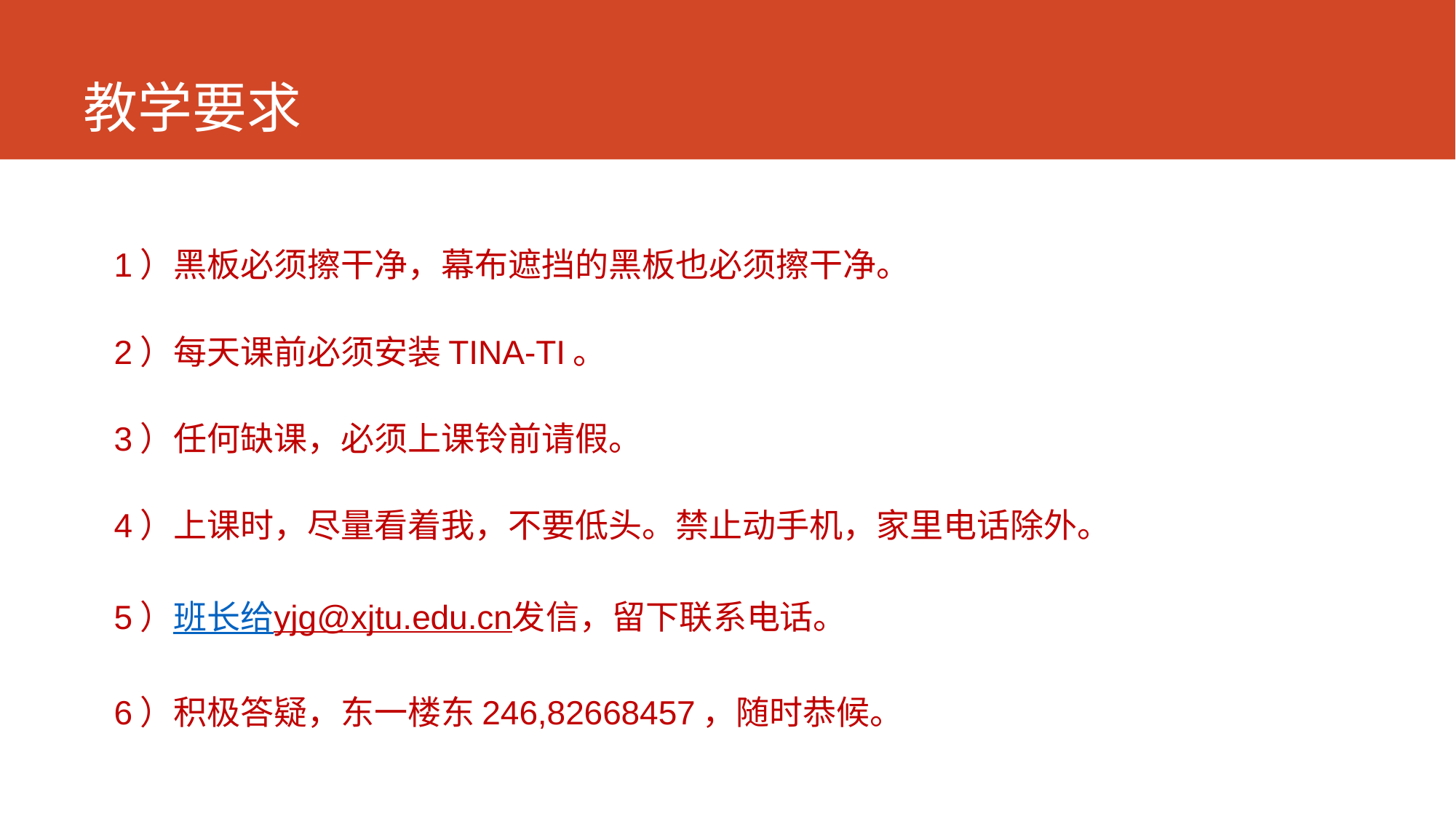

# 教学要求
1）黑板必须擦干净，幕布遮挡的黑板也必须擦干净。
2）每天课前必须安装TINA-TI。
3）任何缺课，必须上课铃前请假。
4）上课时，尽量看着我，不要低头。禁止动手机，家里电话除外。
5）班长给yjg@xjtu.edu.cn发信，留下联系电话。
6）积极答疑，东一楼东246,82668457，随时恭候。